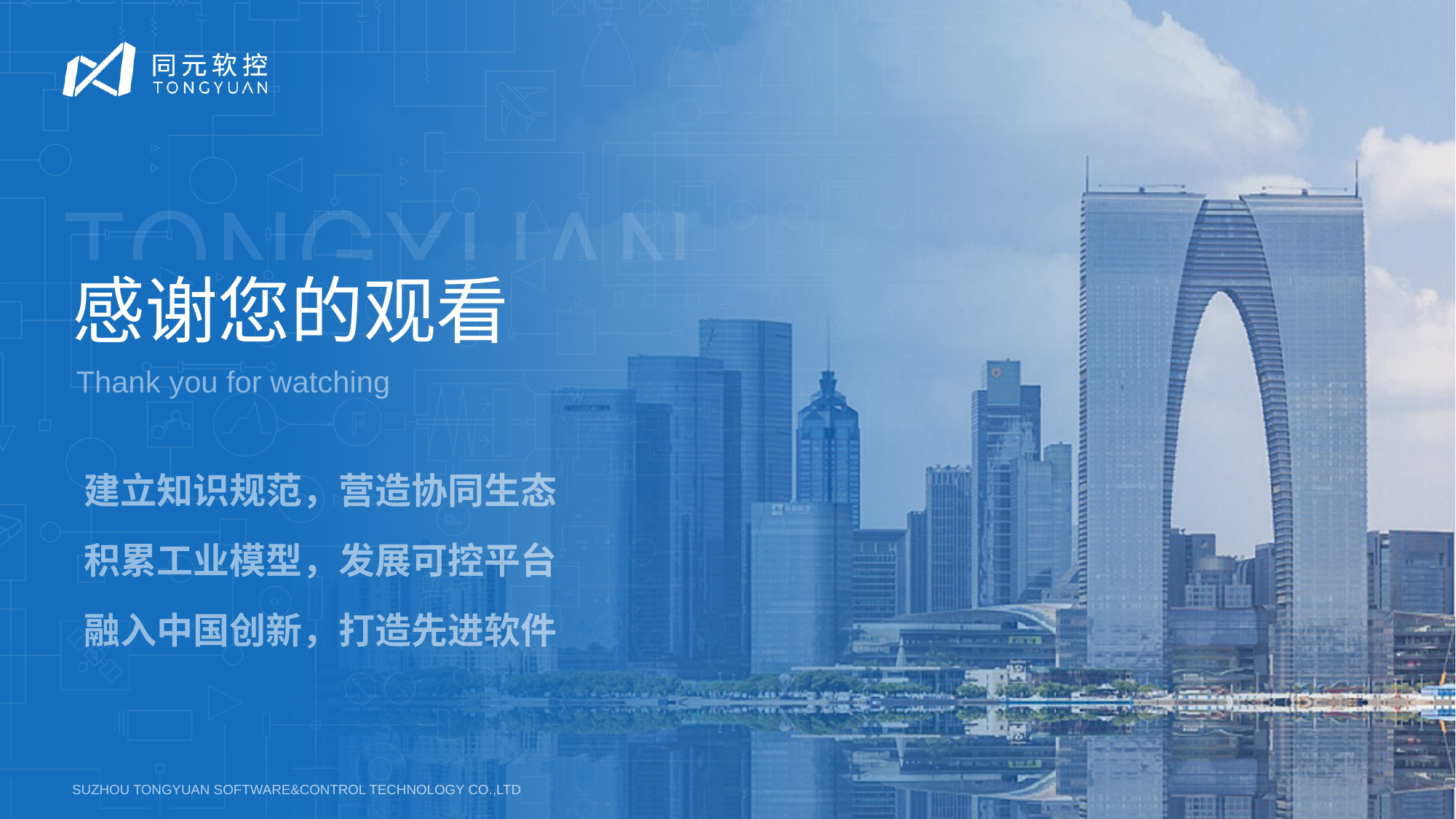

感谢您的观看
Thank you for watching
建立知识规范，营造协同生态
积累工业模型，发展可控平台
融入中国创新，打造先进软件